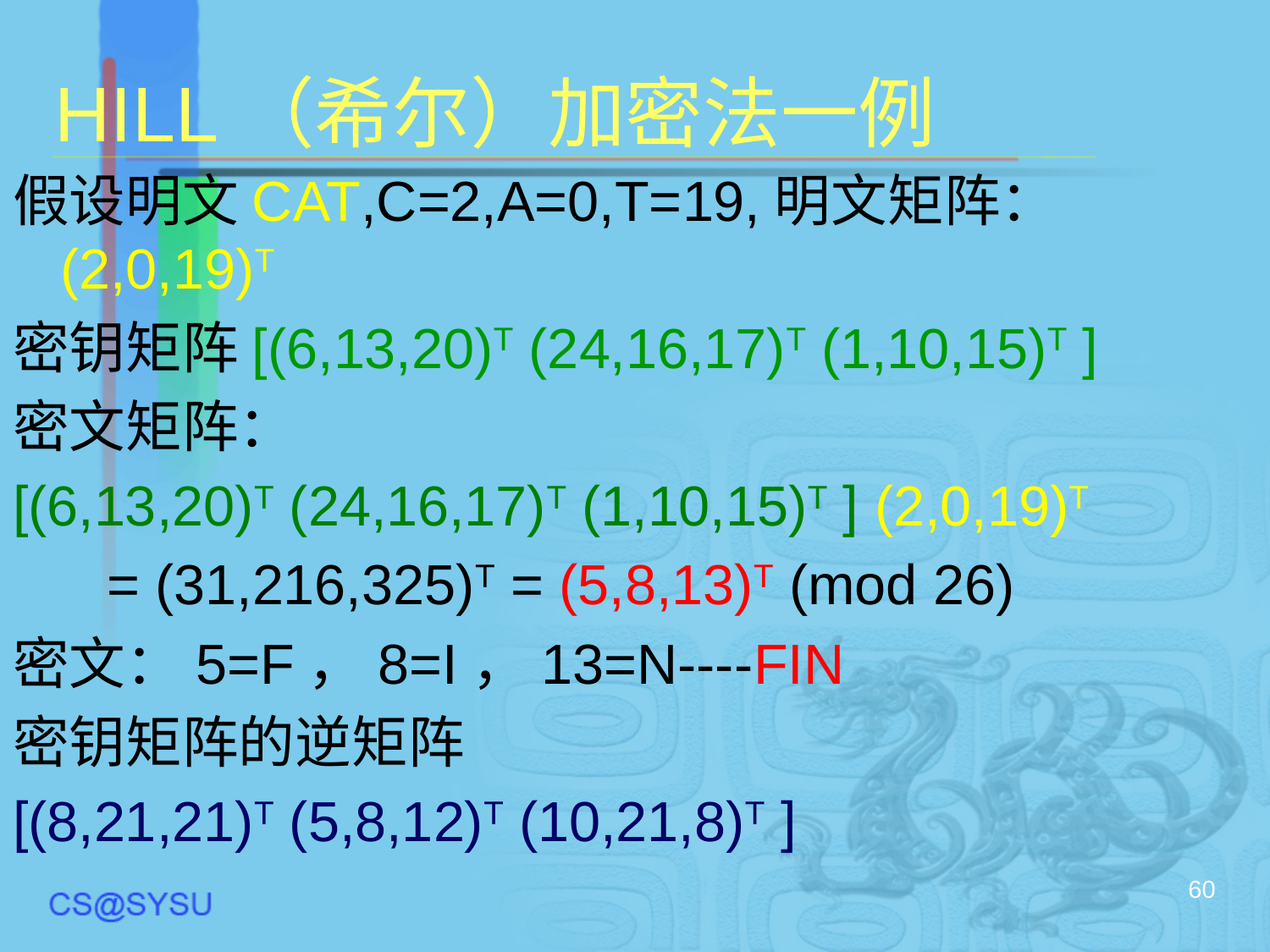

# HILL（希尔）加密法一例
假设明文CAT,C=2,A=0,T=19,明文矩阵：(2,0,19)T
密钥矩阵[(6,13,20)T (24,16,17)T (1,10,15)T ]
密文矩阵：
[(6,13,20)T (24,16,17)T (1,10,15)T ] (2,0,19)T
      = (31,216,325)T = (5,8,13)T (mod 26)
密文：5=F，8=I，13=N----FIN
密钥矩阵的逆矩阵
[(8,21,21)T (5,8,12)T (10,21,8)T ]

60